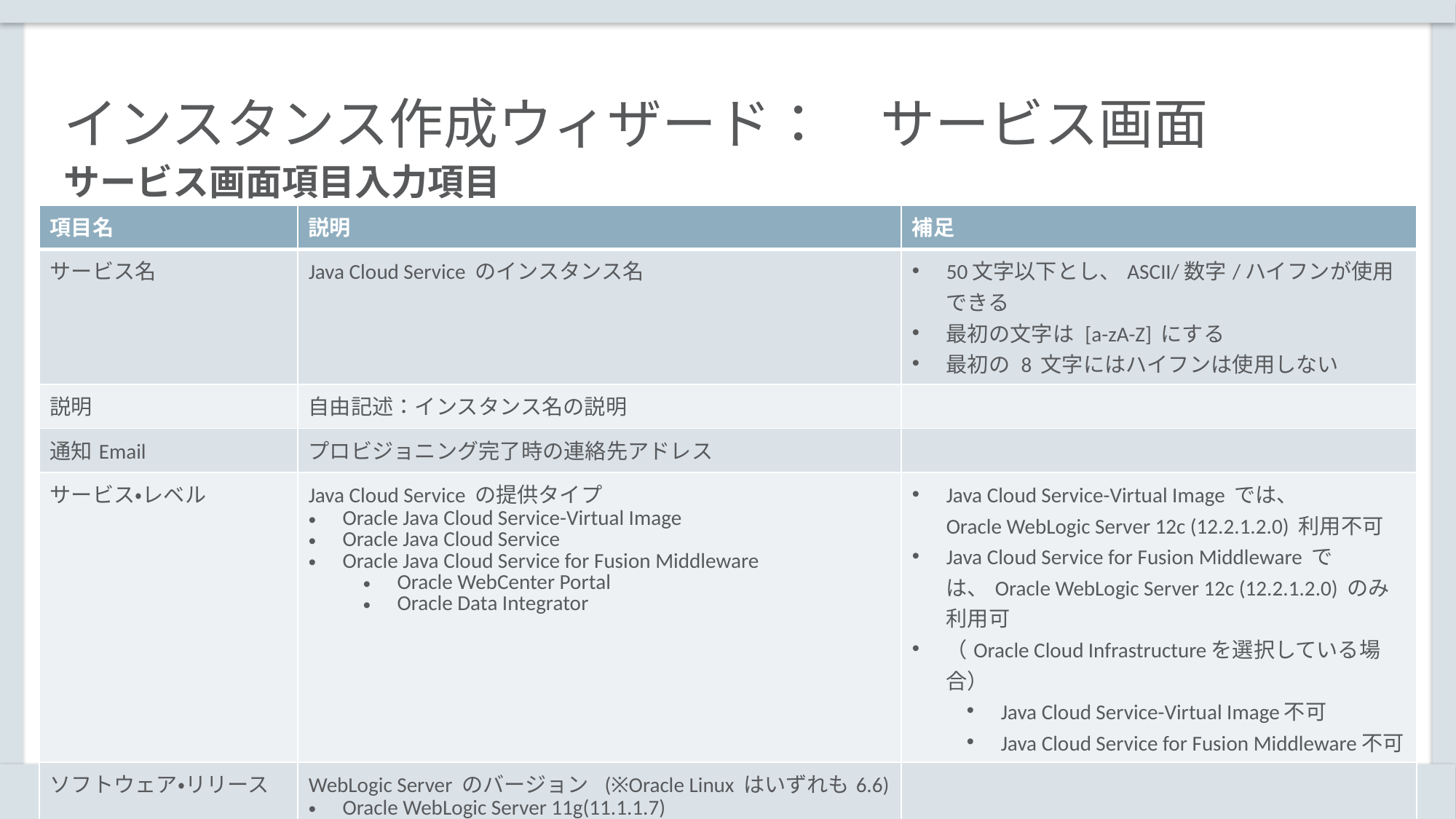

# インスタンス作成ウィザード：　サービス画面
サービス画面項目入力項目
| 項目名 | 説明 | 補足 |
| --- | --- | --- |
| サービス名 | Java Cloud Service のインスタンス名 | 50文字以下とし、ASCII/数字/ハイフンが使用できる 最初の文字は [a-zA-Z] にする 最初の 8 文字にはハイフンは使用しない |
| 説明 | 自由記述：インスタンス名の説明 |  |
| 通知Email | プロビジョニング完了時の連絡先アドレス |  |
| サービス・レベル | Java Cloud Service の提供タイプ Oracle Java Cloud Service-Virtual Image Oracle Java Cloud Service Oracle Java Cloud Service for Fusion Middleware Oracle WebCenter Portal Oracle Data Integrator | Java Cloud Service-Virtual Image では、 Oracle WebLogic Server 12c (12.2.1.2.0) 利用不可 Java Cloud Service for Fusion Middleware では、Oracle WebLogic Server 12c (12.2.1.2.0) のみ利用可 （Oracle Cloud Infrastructureを選択している場合） Java Cloud Service-Virtual Image不可 Java Cloud Service for Fusion Middleware不可 |
| ソフトウェア・リリース | WebLogic Server のバージョン (※Oracle Linux はいずれも6.6) Oracle WebLogic Server 11g(11.1.1.7) Oracle WebLogic Server 12c (12.1.3.0) Oracle WebLogic Server 12c (12.2.1.2.0) |  |
62